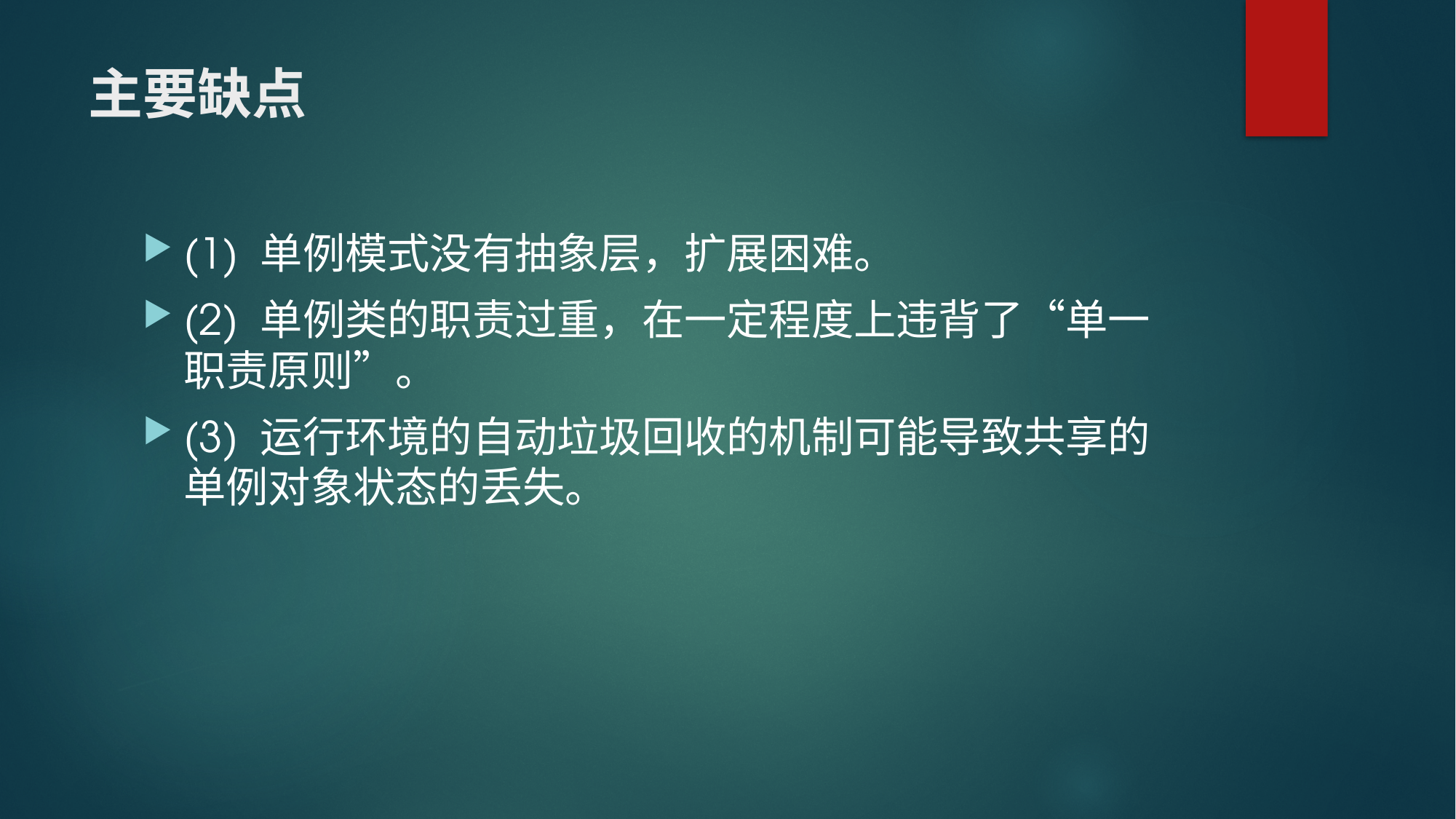

# 主要缺点
(1) 单例模式没有抽象层，扩展困难。
(2) 单例类的职责过重，在一定程度上违背了“单一职责原则”。
(3) 运行环境的自动垃圾回收的机制可能导致共享的单例对象状态的丢失。